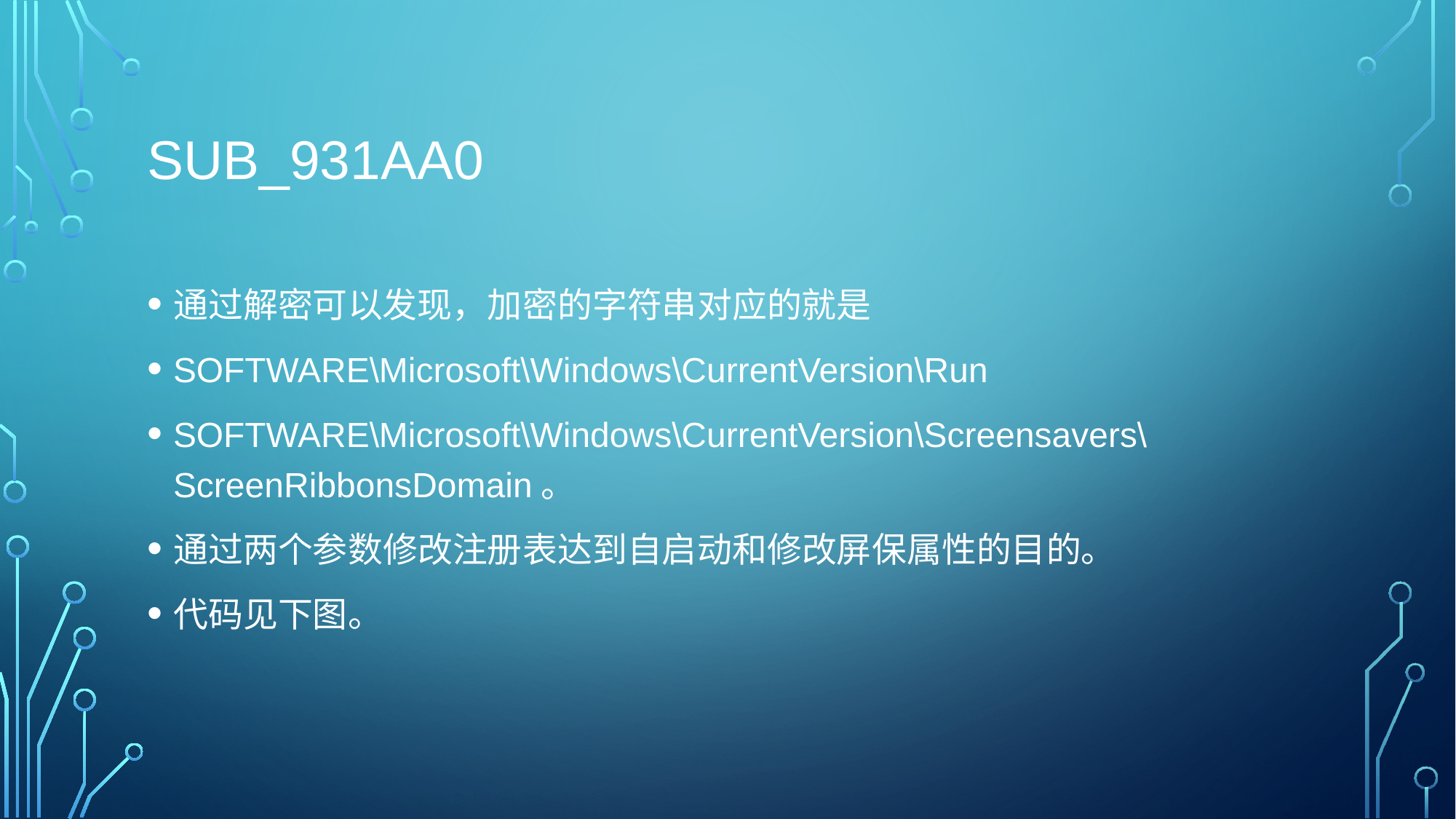

# sub_931AA0
通过解密可以发现，加密的字符串对应的就是
SOFTWARE\Microsoft\Windows\CurrentVersion\Run
SOFTWARE\Microsoft\Windows\CurrentVersion\Screensavers\ScreenRibbonsDomain。
通过两个参数修改注册表达到自启动和修改屏保属性的目的。
代码见下图。